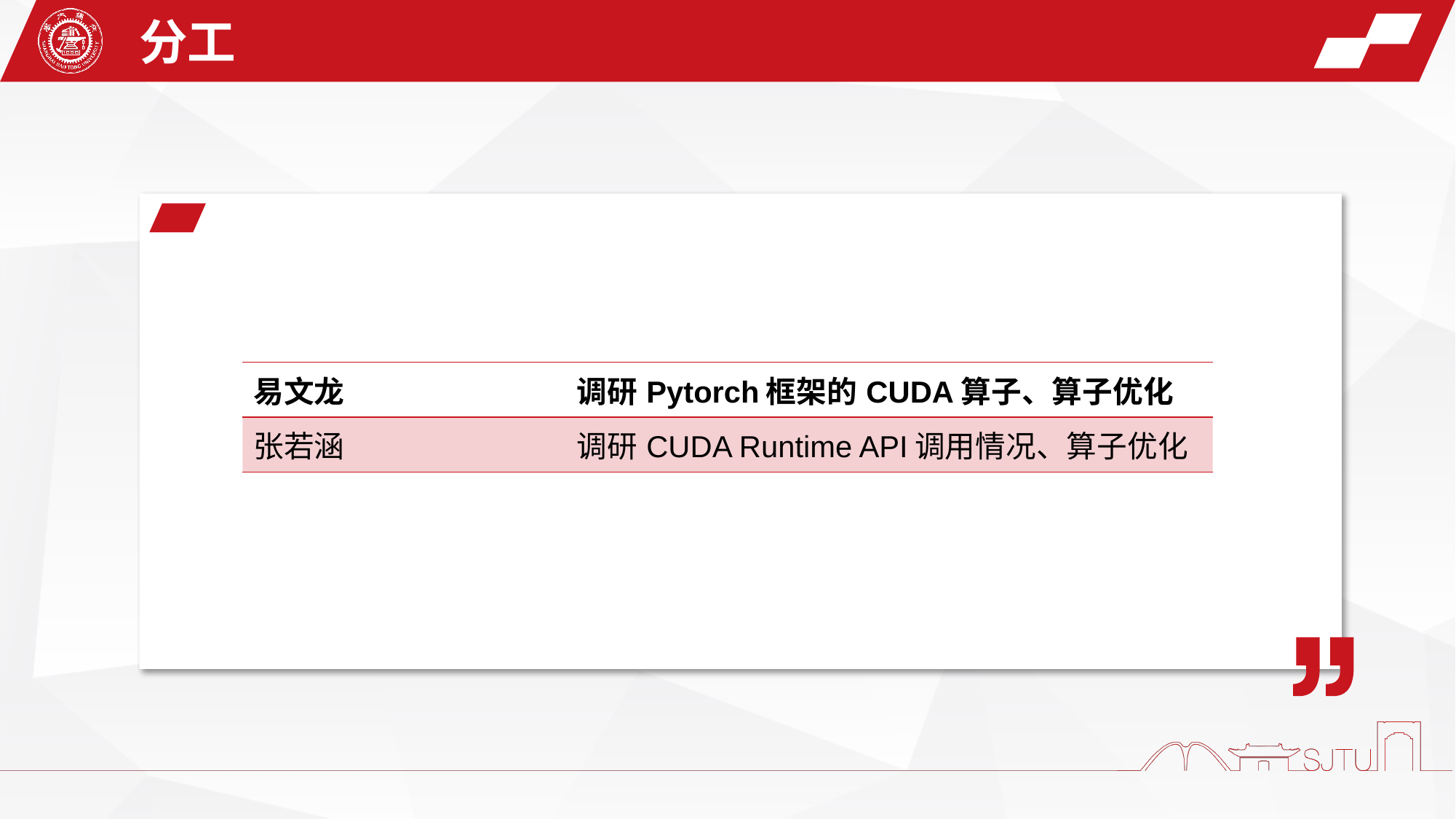

分工

| 易文龙 | 调研Pytorch框架的CUDA算子、算子优化 |
| --- | --- |
| 张若涵 | 调研CUDA Runtime API调用情况、算子优化 |